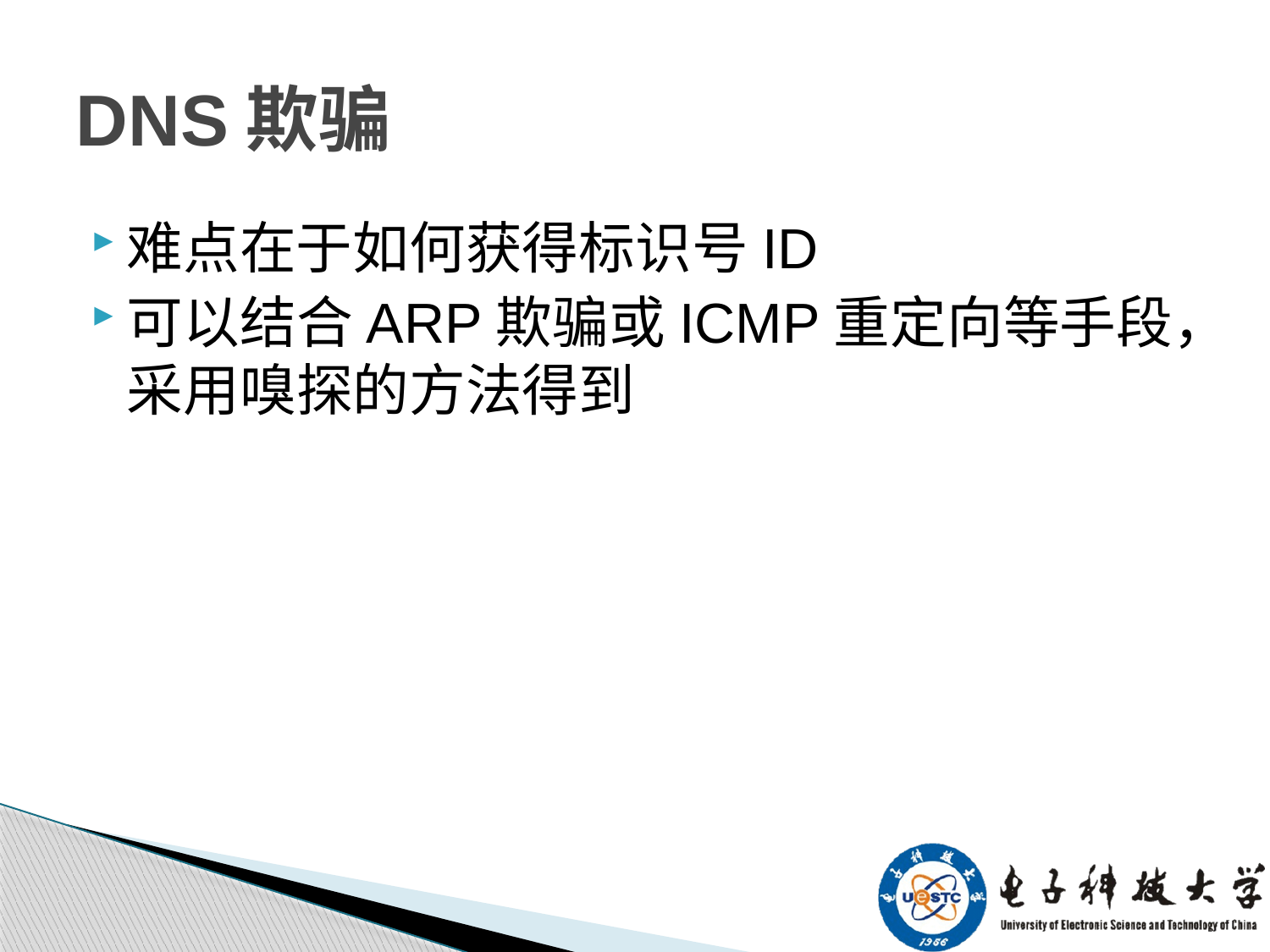

# DNS欺骗
难点在于如何获得标识号ID
可以结合ARP欺骗或ICMP重定向等手段，采用嗅探的方法得到